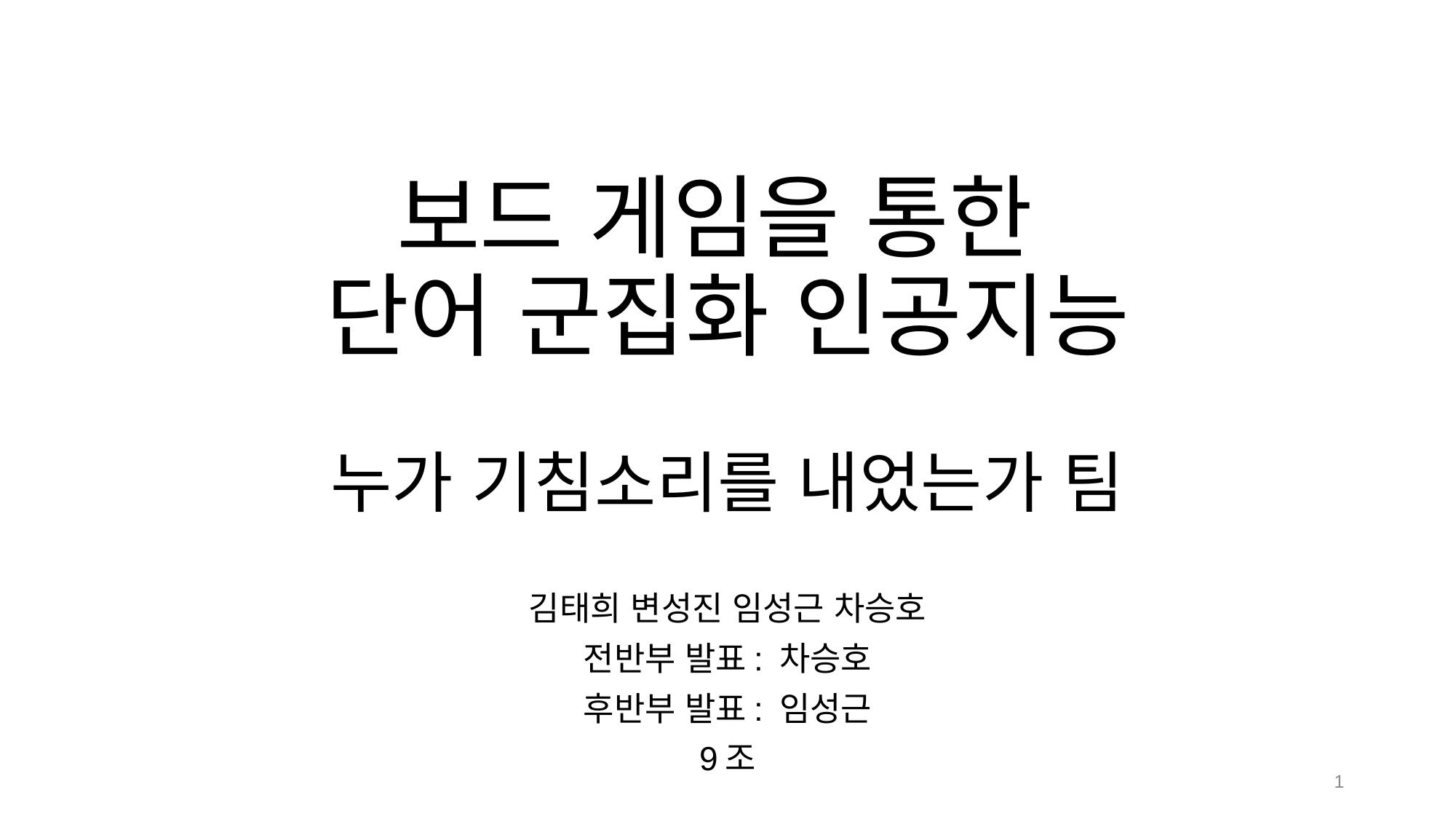

# 보드 게임을 통한 단어 군집화 인공지능
누가 기침소리를 내었는가 팀
김태희 변성진 임성근 차승호
전반부 발표: 차승호
후반부 발표: 임성근
9조

1